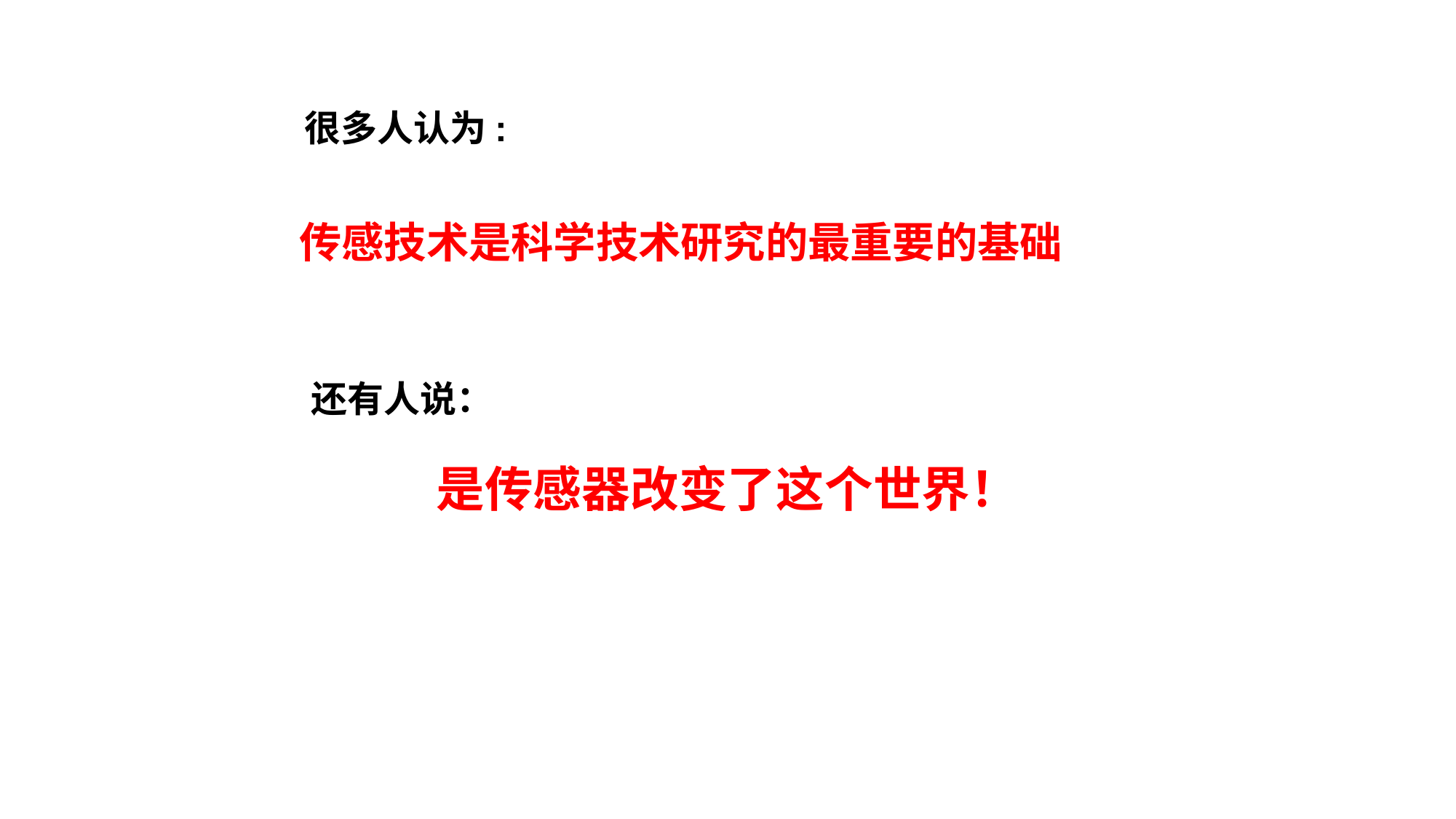

很多人认为:

      传感技术是科学技术研究的最重要的基础
还有人说：
            是传感器改变了这个世界！